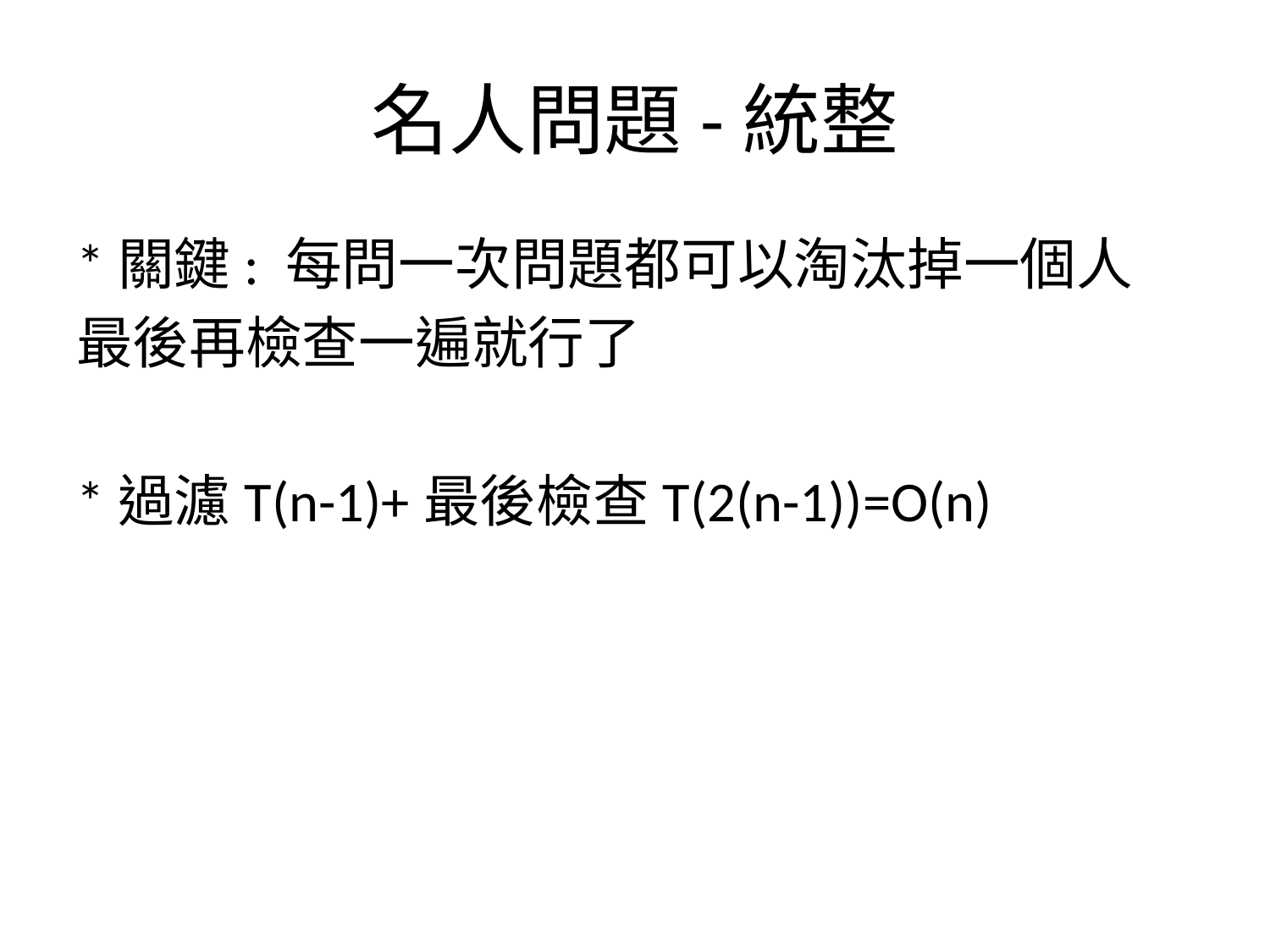

# 名人問題-統整
*關鍵: 每問一次問題都可以淘汰掉一個人
最後再檢查一遍就行了

*過濾T(n-1)+最後檢查T(2(n-1))=O(n)